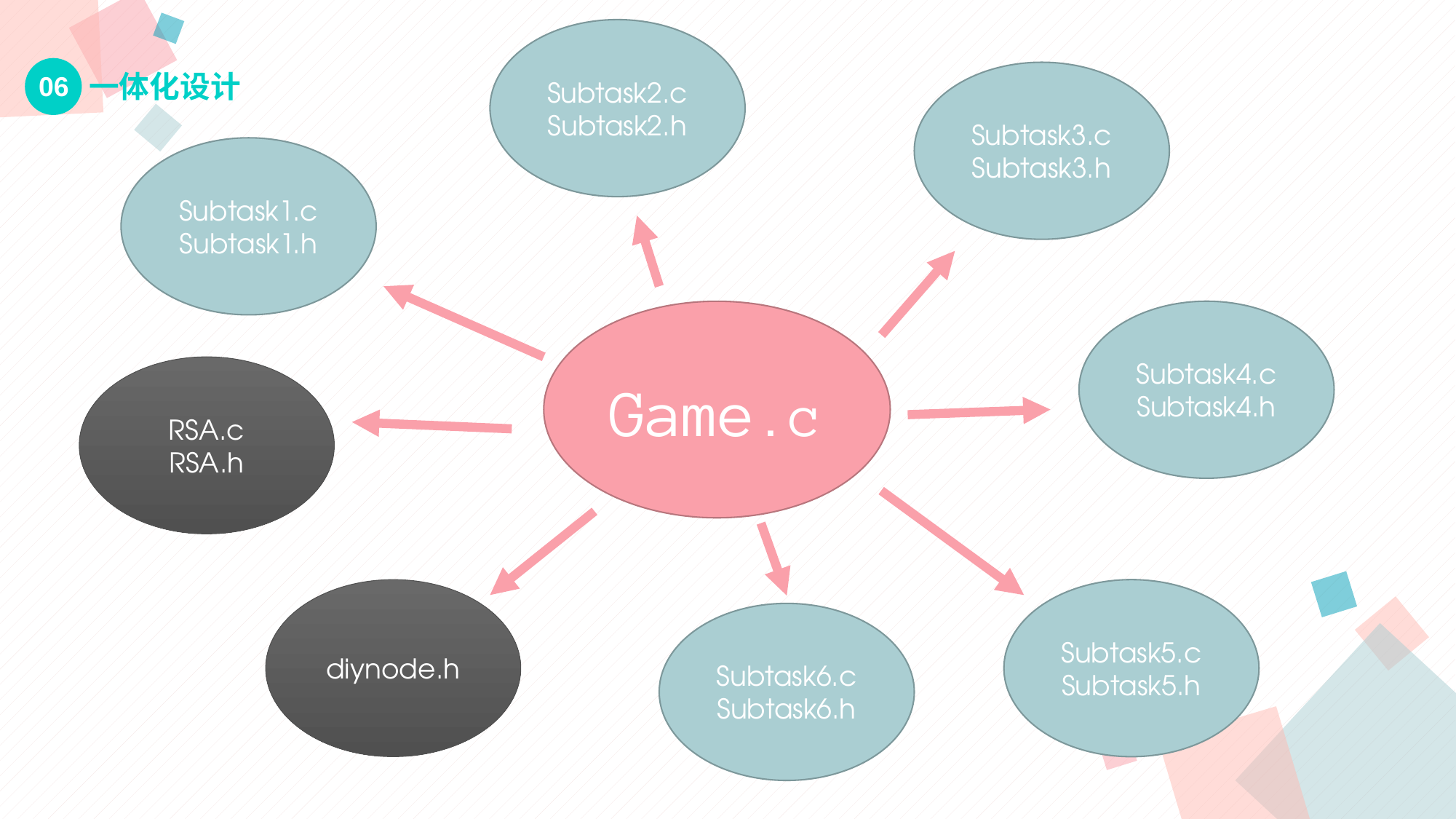

Subtask2.c
Subtask2.h

一体化设计
Subtask3.c
Subtask3.h
06
Subtask1.c
Subtask1.h
Game.c
Subtask4.c
Subtask4.h
RSA.c
RSA.h
diynode.h
Subtask5.c
Subtask5.h
Subtask6.c
Subtask6.h